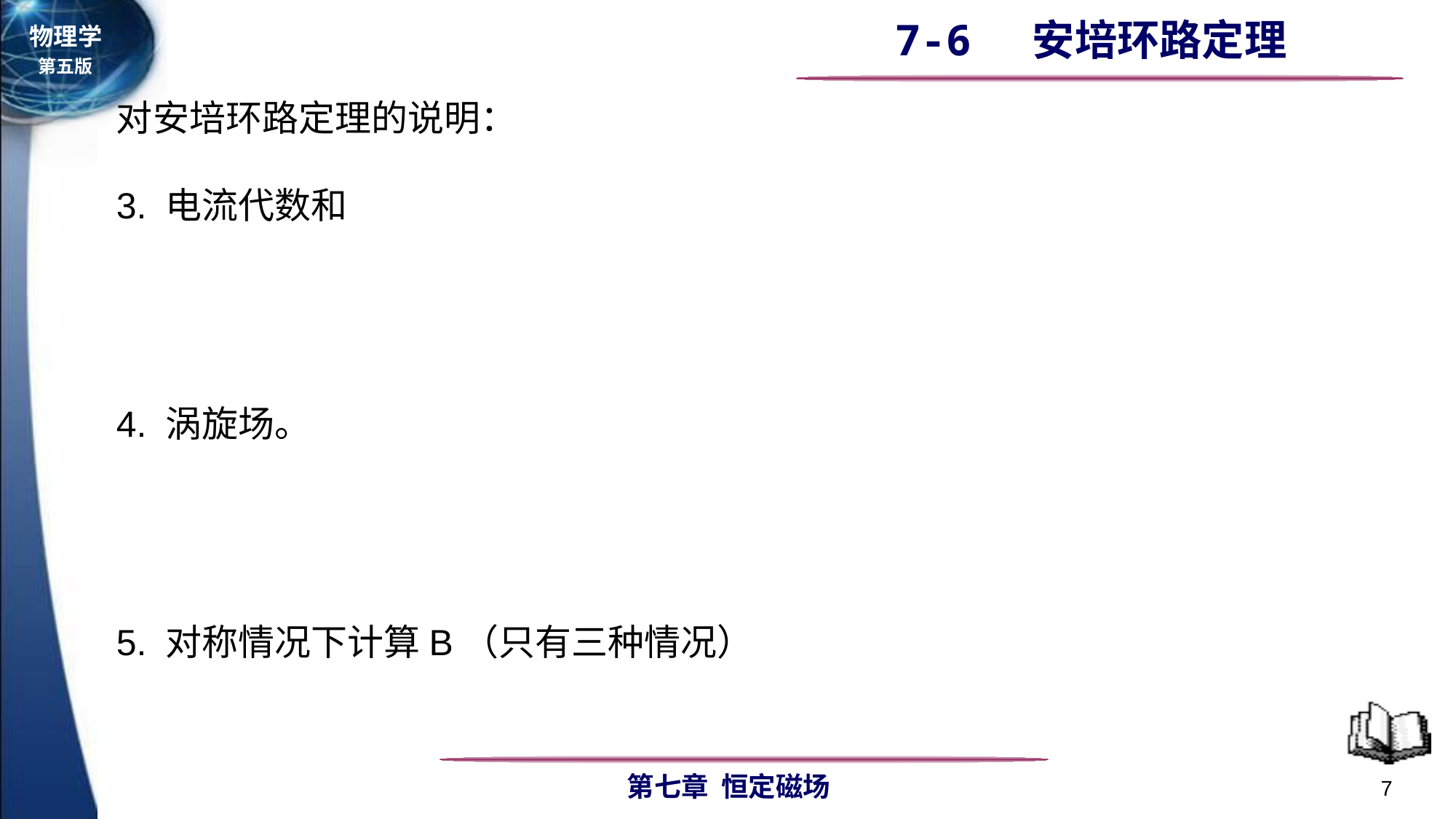

对安培环路定理的说明：

3. 电流代数和

4. 涡旋场。

5. 对称情况下计算B（只有三种情况）

7